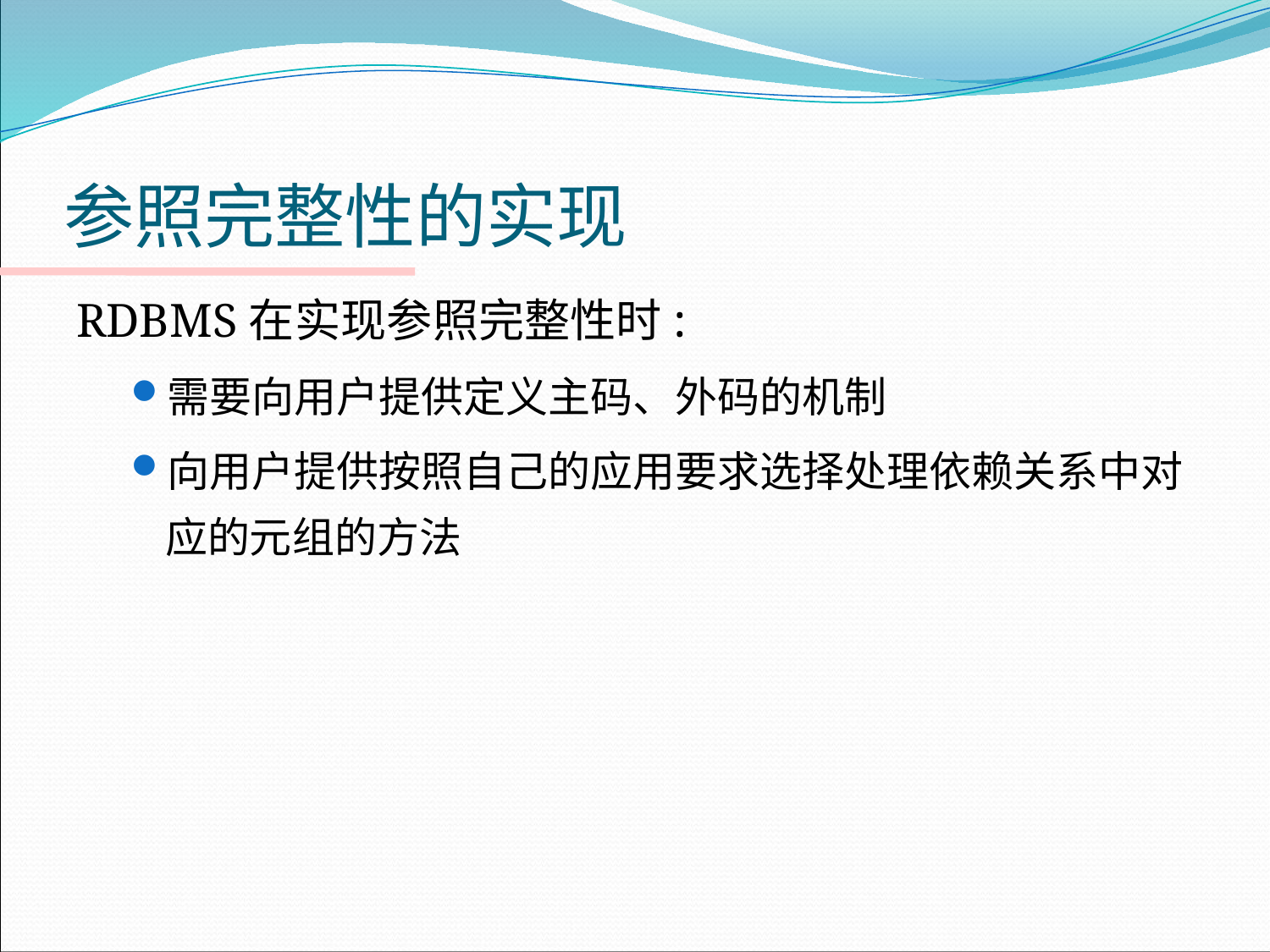

# 参照完整性的实现
RDBMS在实现参照完整性时:
需要向用户提供定义主码、外码的机制
向用户提供按照自己的应用要求选择处理依赖关系中对应的元组的方法

511